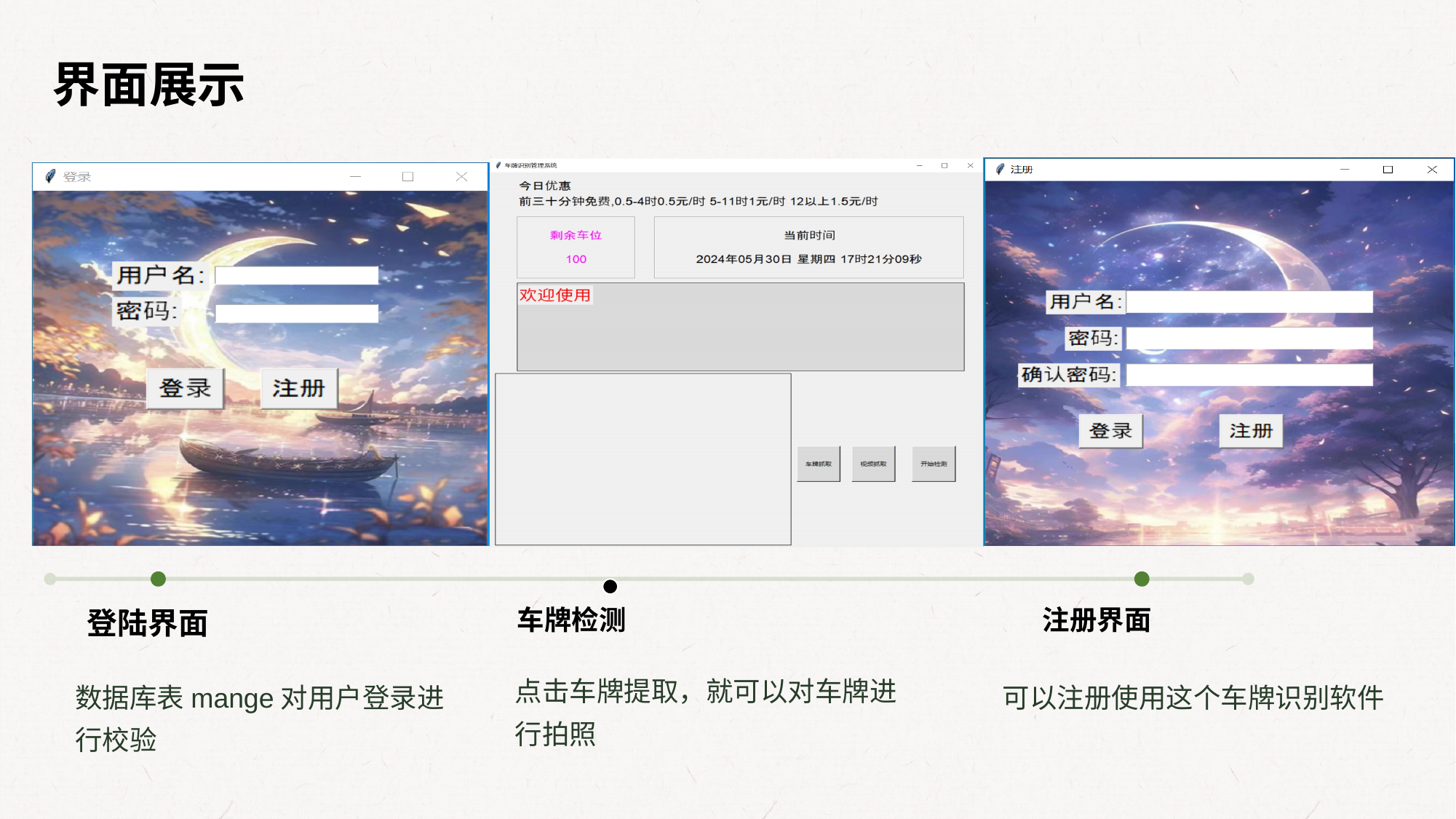

界面展示

车牌检测
注册界面
登陆界面
点击车牌提取，就可以对车牌进行拍照
可以注册使用这个车牌识别软件
数据库表mange对用户登录进行校验
数据格式转换与增强